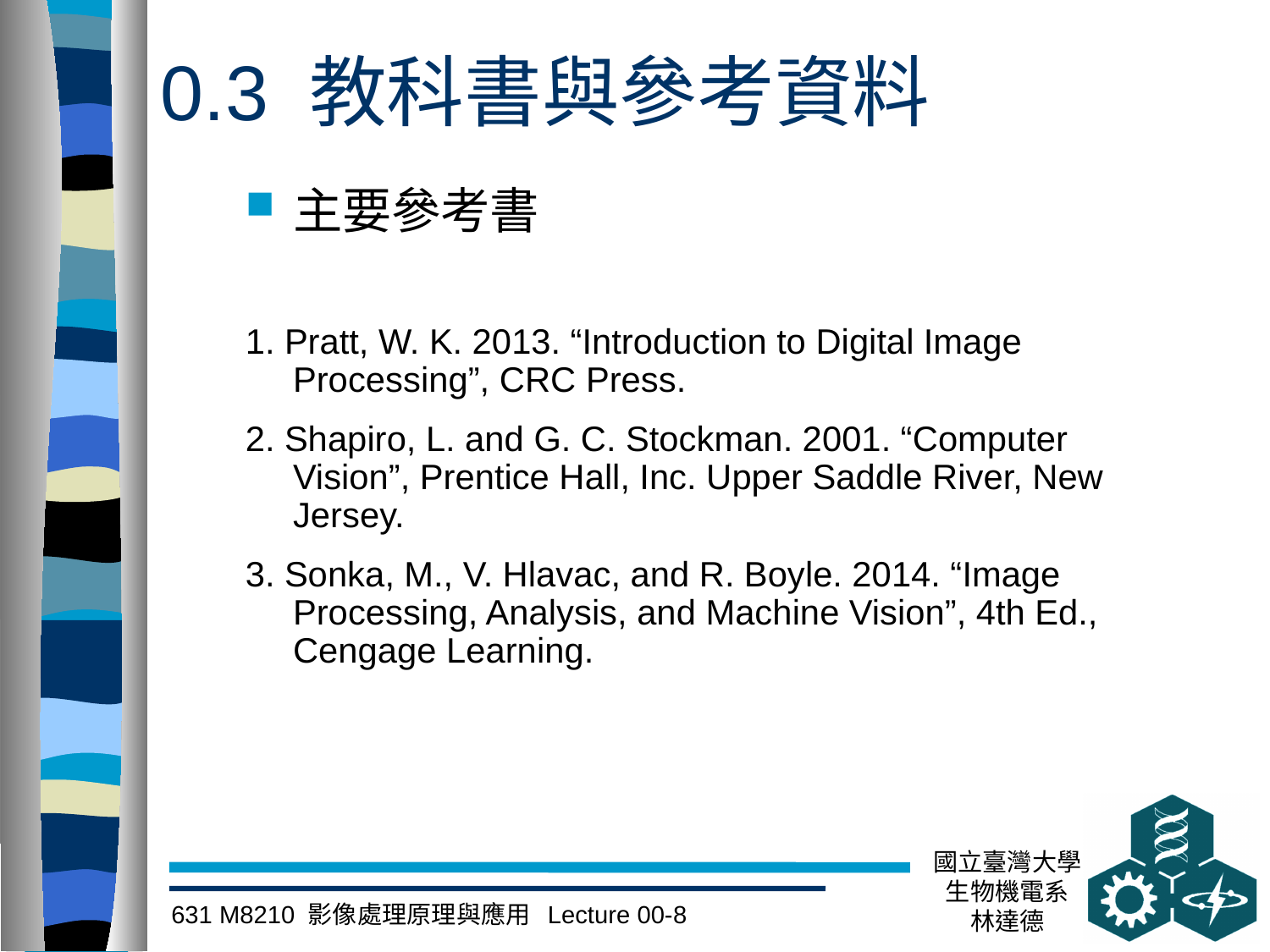

# 0.3 教科書與參考資料
主要參考書

1. Pratt, W. K. 2013. “Introduction to Digital Image Processing”, CRC Press.
2. Shapiro, L. and G. C. Stockman. 2001. “Computer Vision”, Prentice Hall, Inc. Upper Saddle River, New Jersey.
3. Sonka, M., V. Hlavac, and R. Boyle. 2014. “Image Processing, Analysis, and Machine Vision”, 4th Ed., Cengage Learning.